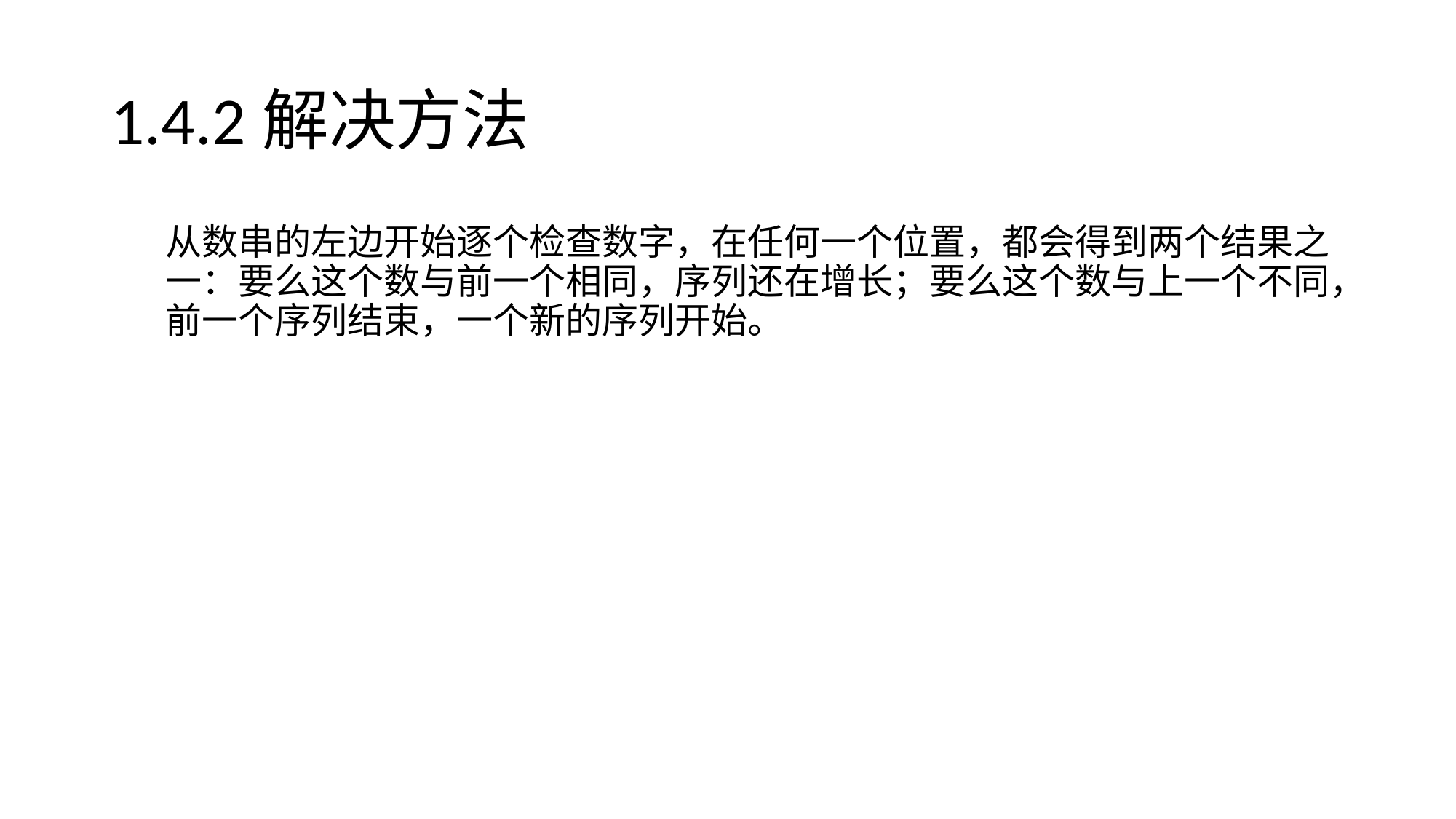

# 1.4.2解决方法
从数串的左边开始逐个检查数字，在任何一个位置，都会得到两个结果之一：要么这个数与前一个相同，序列还在增长；要么这个数与上一个不同，前一个序列结束，一个新的序列开始。